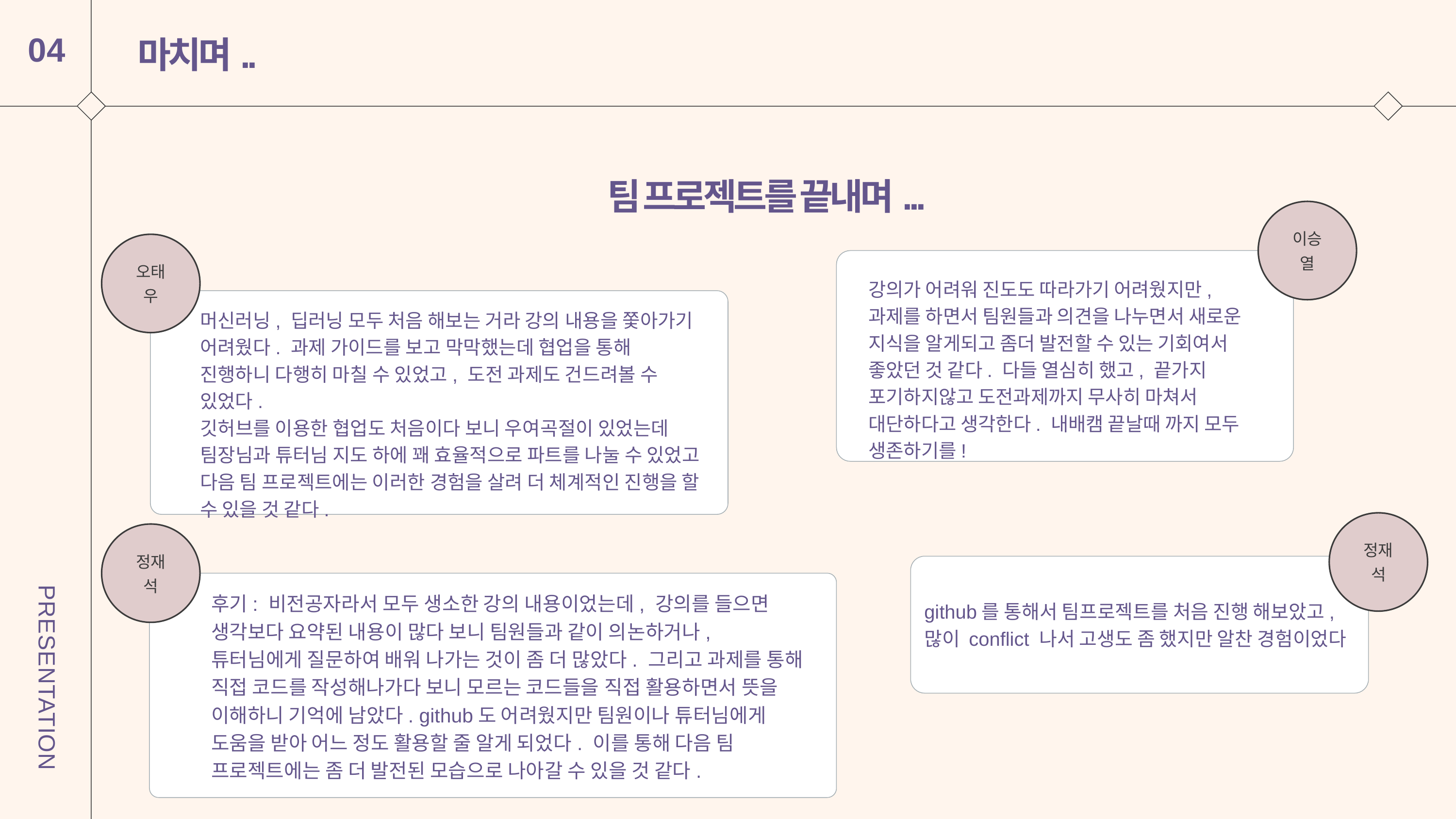

마치며..
04

팀 프로젝트를 끝내며...

이승열

오태우

강의가 어려워 진도도 따라가기 어려웠지만,
과제를 하면서 팀원들과 의견을 나누면서 새로운 지식을 알게되고 좀더 발전할 수 있는 기회여서 좋았던 것 같다. 다들 열심히 했고, 끝가지 포기하지않고 도전과제까지 무사히 마쳐서 대단하다고 생각한다. 내배캠 끝날때 까지 모두 생존하기를!

머신러닝, 딥러닝 모두 처음 해보는 거라 강의 내용을 쫓아가기 어려웠다. 과제 가이드를 보고 막막했는데 협업을 통해 진행하니 다행히 마칠 수 있었고, 도전 과제도 건드려볼 수 있었다.
깃허브를 이용한 협업도 처음이다 보니 우여곡절이 있었는데 팀장님과 튜터님 지도 하에 꽤 효율적으로 파트를 나눌 수 있었고 다음 팀 프로젝트에는 이러한 경험을 살려 더 체계적인 진행을 할 수 있을 것 같다.

정재석

정재석

후기: 비전공자라서 모두 생소한 강의 내용이었는데, 강의를 들으면 생각보다 요약된 내용이 많다 보니 팀원들과 같이 의논하거나, 튜터님에게 질문하여 배워 나가는 것이 좀 더 많았다. 그리고 과제를 통해 직접 코드를 작성해나가다 보니 모르는 코드들을 직접 활용하면서 뜻을 이해하니 기억에 남았다. github도 어려웠지만 팀원이나 튜터님에게 도움을 받아 어느 정도 활용할 줄 알게 되었다. 이를 통해 다음 팀 프로젝트에는 좀 더 발전된 모습으로 나아갈 수 있을 것 같다.
github를 통해서 팀프로젝트를 처음 진행 해보았고, 많이 conflict 나서 고생도 좀 했지만 알찬 경험이었다
PRESENTATION